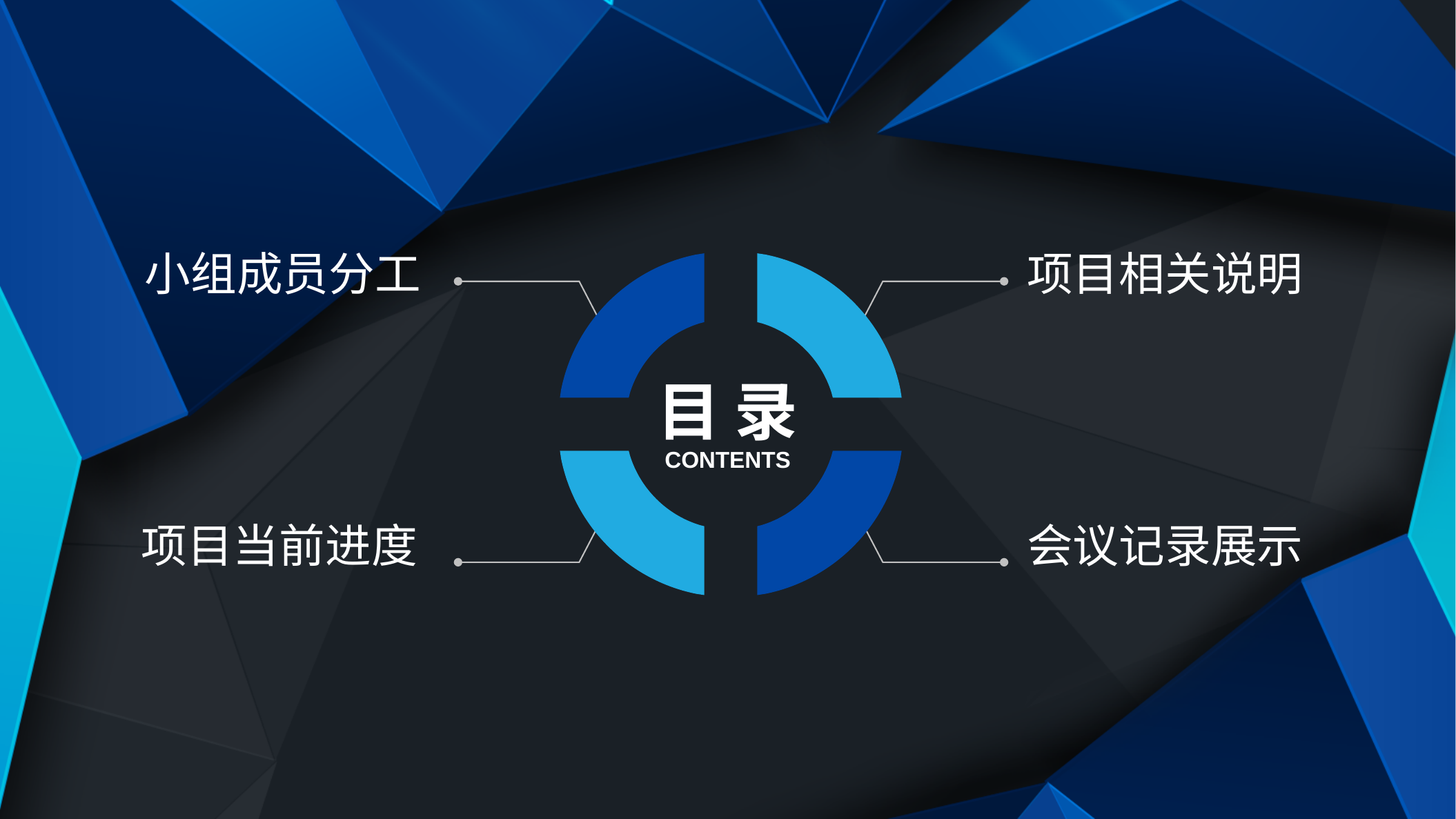

小组成员分工
项目相关说明

目 录
CONTENTS

项目当前进度
会议记录展示